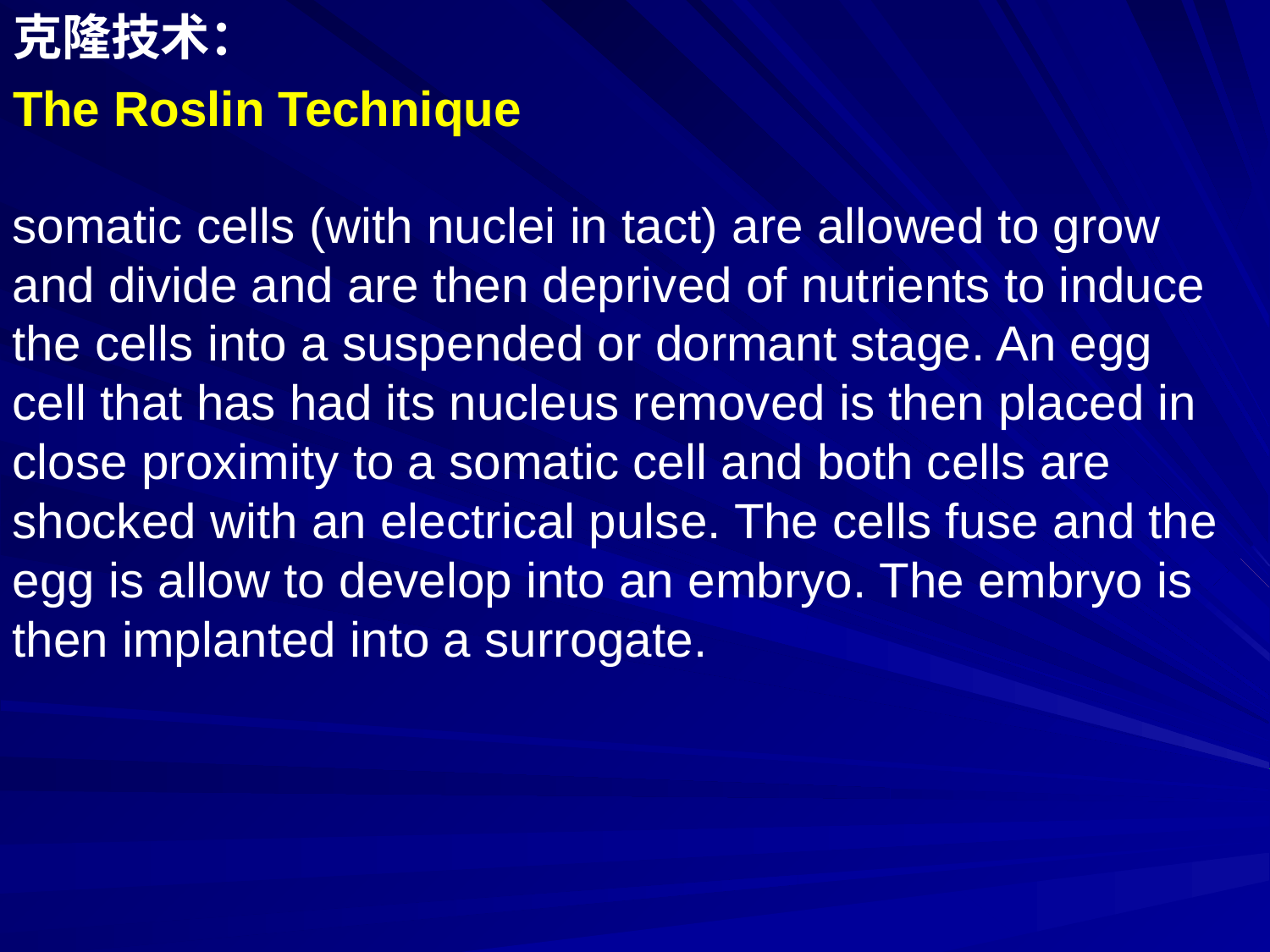

克隆技术：
The Roslin Technique
somatic cells (with nuclei in tact) are allowed to grow and divide and are then deprived of nutrients to induce the cells into a suspended or dormant stage. An egg cell that has had its nucleus removed is then placed in close proximity to a somatic cell and both cells are shocked with an electrical pulse. The cells fuse and the egg is allow to develop into an embryo. The embryo is then implanted into a surrogate.